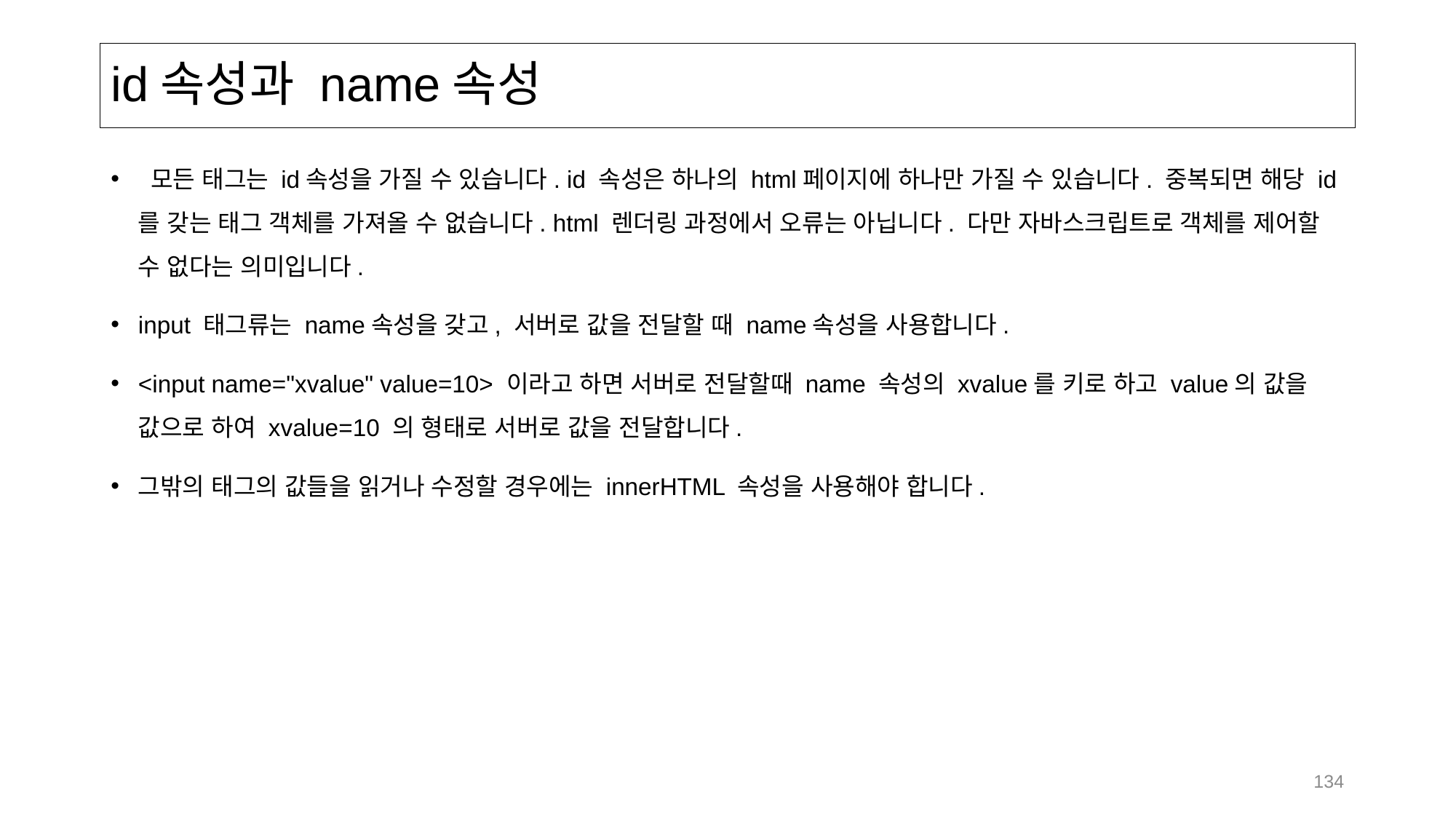

# id속성과 name속성
 모든 태그는 id속성을 가질 수 있습니다. id 속성은 하나의 html페이지에 하나만 가질 수 있습니다. 중복되면 해당 id를 갖는 태그 객체를 가져올 수 없습니다. html 렌더링 과정에서 오류는 아닙니다. 다만 자바스크립트로 객체를 제어할 수 없다는 의미입니다.
input 태그류는 name속성을 갖고, 서버로 값을 전달할 때 name속성을 사용합니다.
<input name="xvalue" value=10> 이라고 하면 서버로 전달할때 name 속성의 xvalue를 키로 하고 value의 값을 값으로 하여 xvalue=10 의 형태로 서버로 값을 전달합니다.
그밖의 태그의 값들을 읽거나 수정할 경우에는 innerHTML 속성을 사용해야 합니다.
134